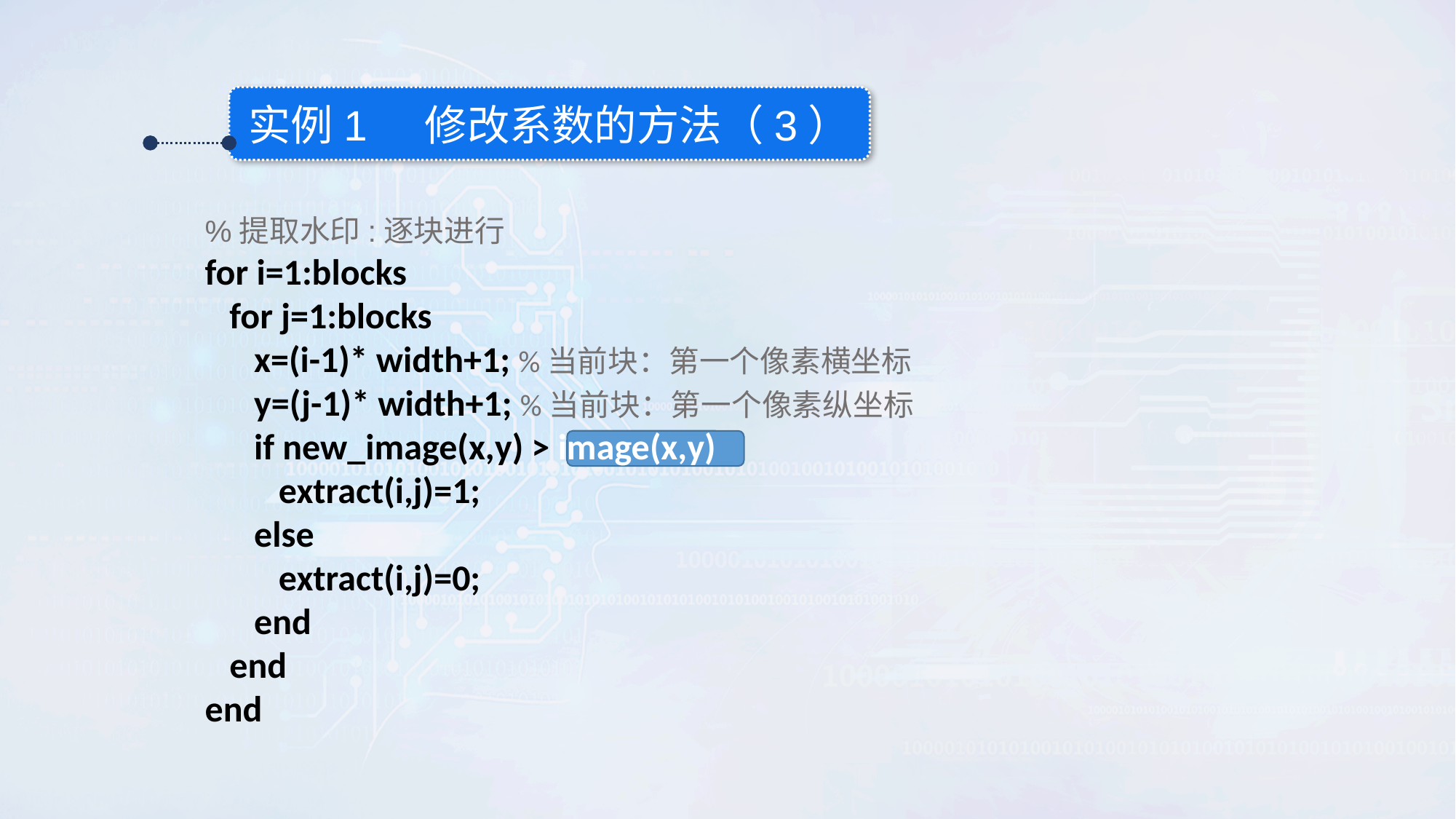

实例1    修改系数的方法（3）
%提取水印:逐块进行
for i=1:blocks
   for j=1:blocks
      x=(i-1)* width+1; %当前块：第一个像素横坐标
      y=(j-1)* width+1; %当前块：第一个像素纵坐标
      if new_image(x,y) > image(x,y)
         extract(i,j)=1;
      else
         extract(i,j)=0;
      end
   end
end